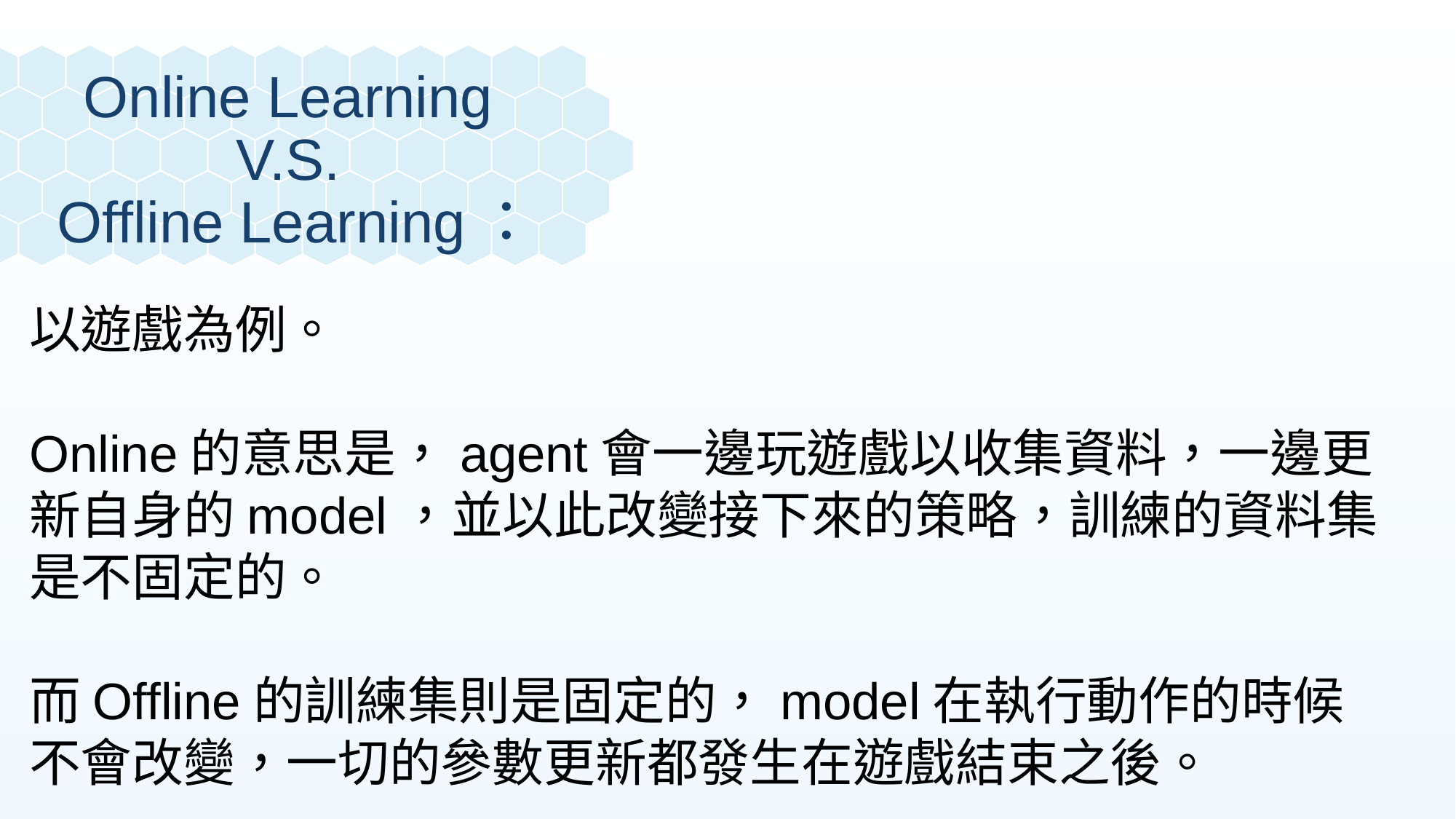

Online Learning
V.S.
Offline Learning：
以遊戲為例。

Online的意思是，agent會一邊玩遊戲以收集資料，一邊更新自身的model，並以此改變接下來的策略，訓練的資料集是不固定的。

而Offline的訓練集則是固定的，model在執行動作的時候不會改變，一切的參數更新都發生在遊戲結束之後。